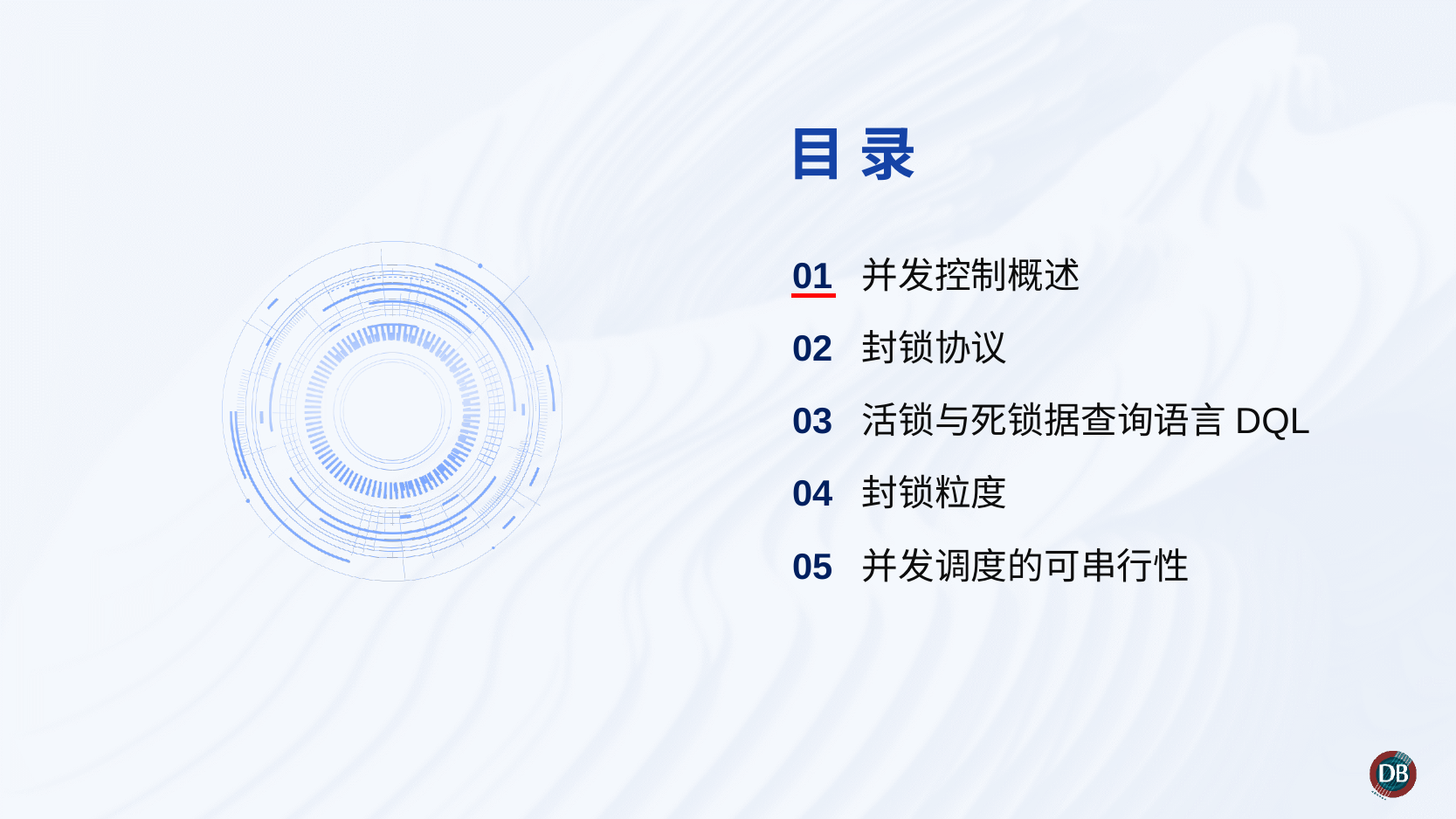

01  并发控制概述
02  封锁协议
03  活锁与死锁据查询语言DQL
04  封锁粒度
05  并发调度的可串行性